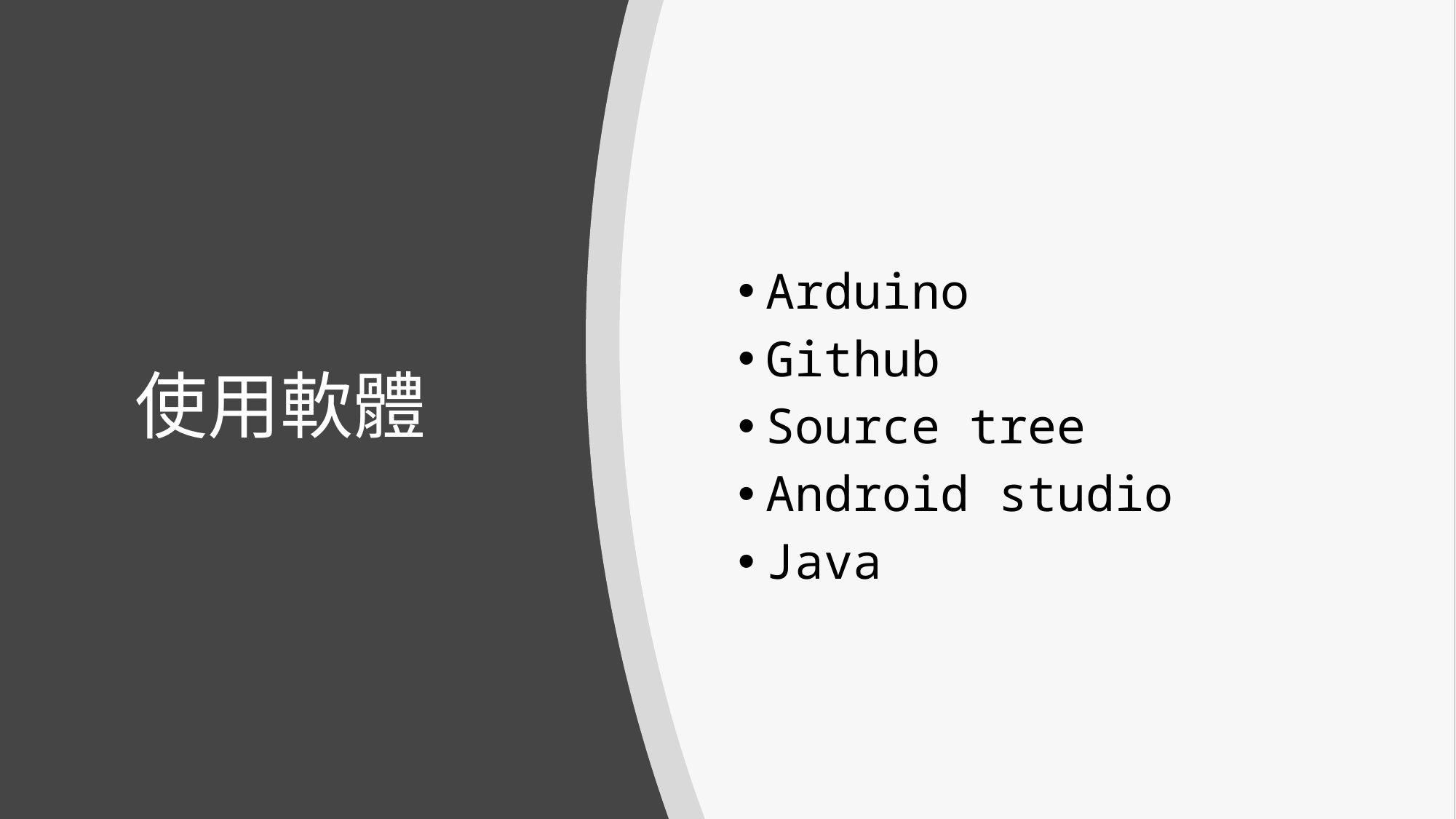

Arduino
Github
Source tree
Android studio
Java

# 使用軟體